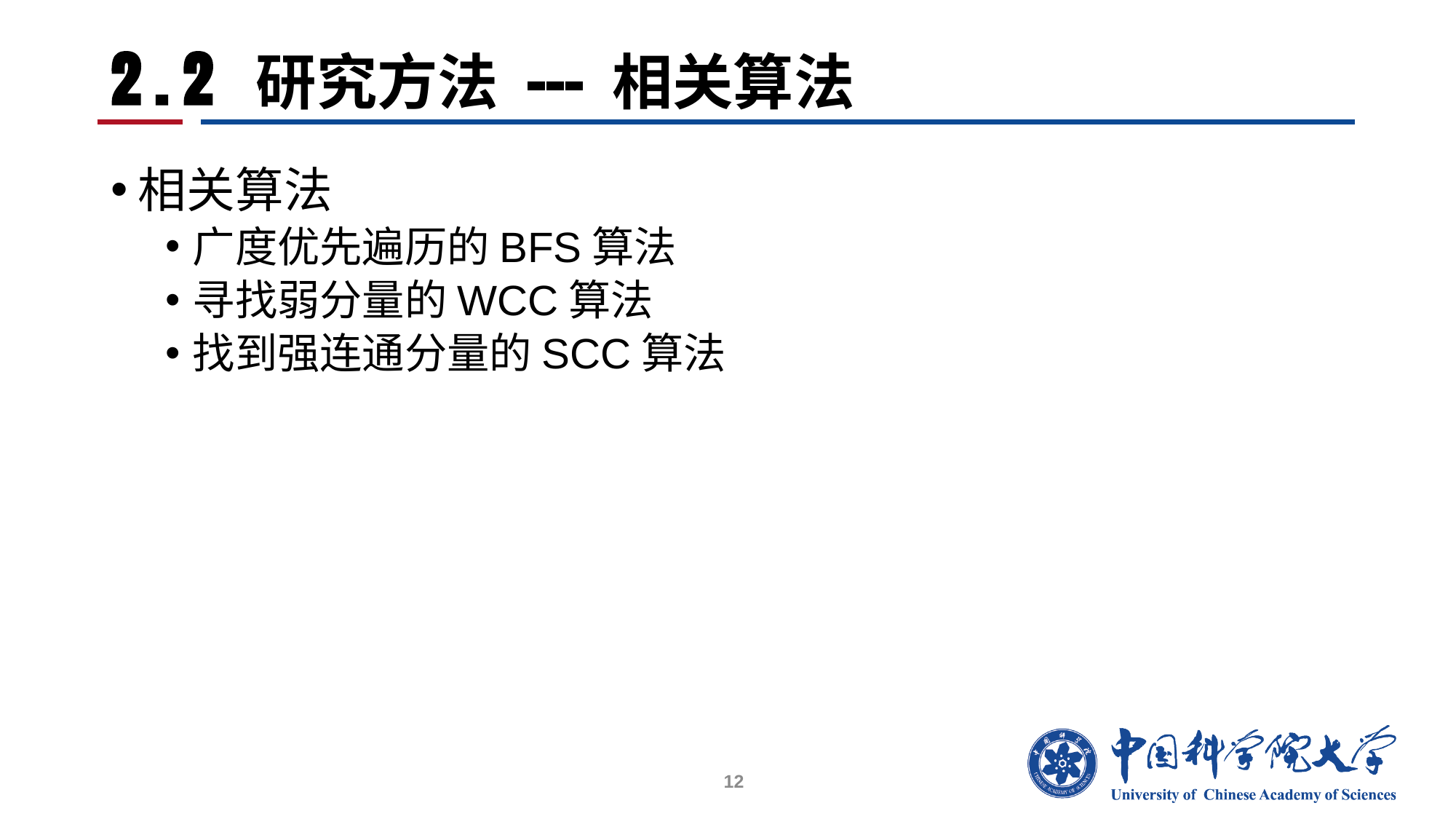

# 2 . 2  研究方法 --- 相关算法
相关算法
广度优先遍历的BFS算法
寻找弱分量的WCC算法
找到强连通分量的SCC算法
12